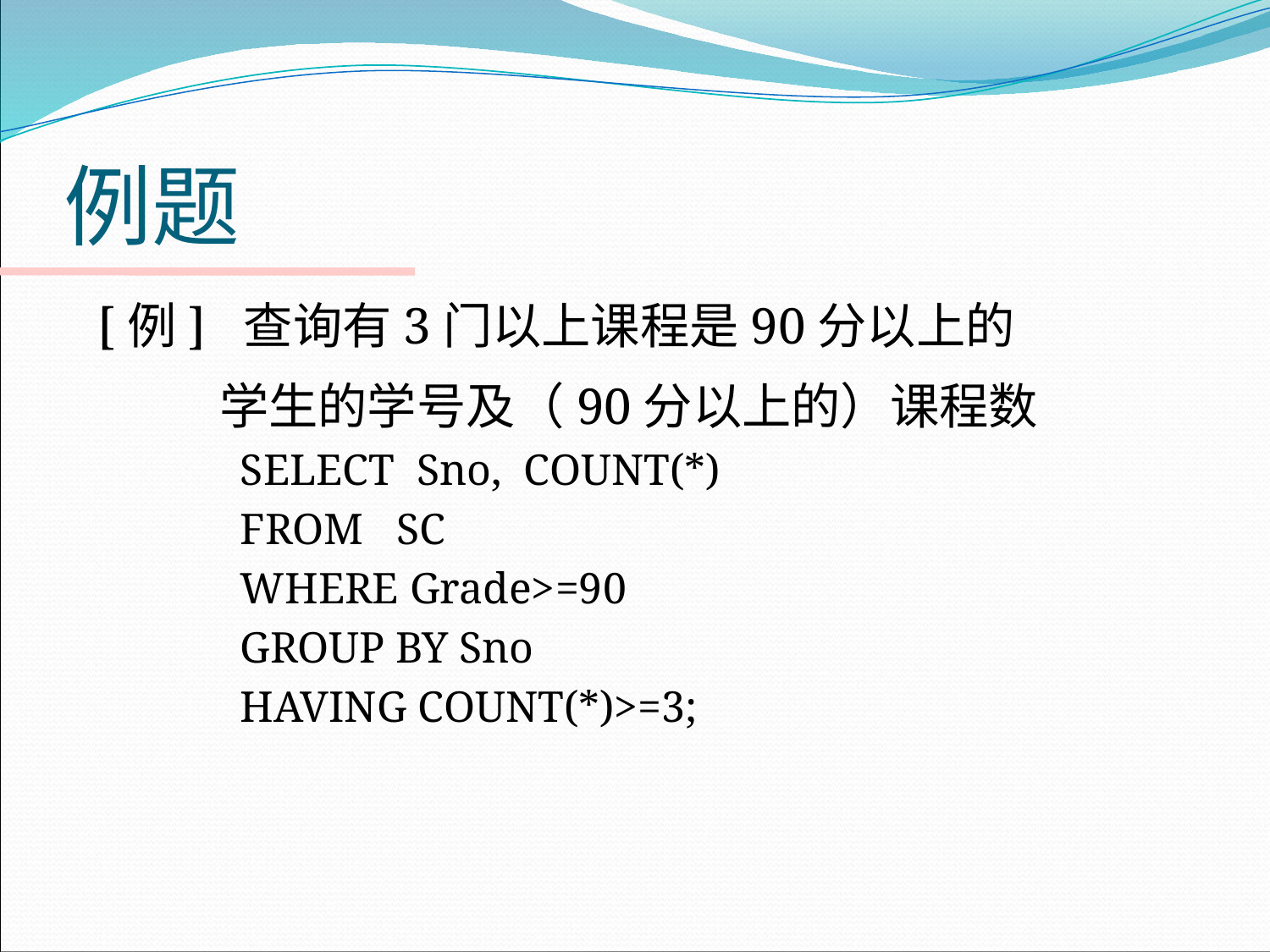

# 例题
[例]  查询有3门以上课程是90分以上的
          学生的学号及（90分以上的）课程数
        SELECT  Sno,  COUNT(*)
        FROM   SC
        WHERE Grade>=90
        GROUP BY Sno
        HAVING COUNT(*)>=3;

285